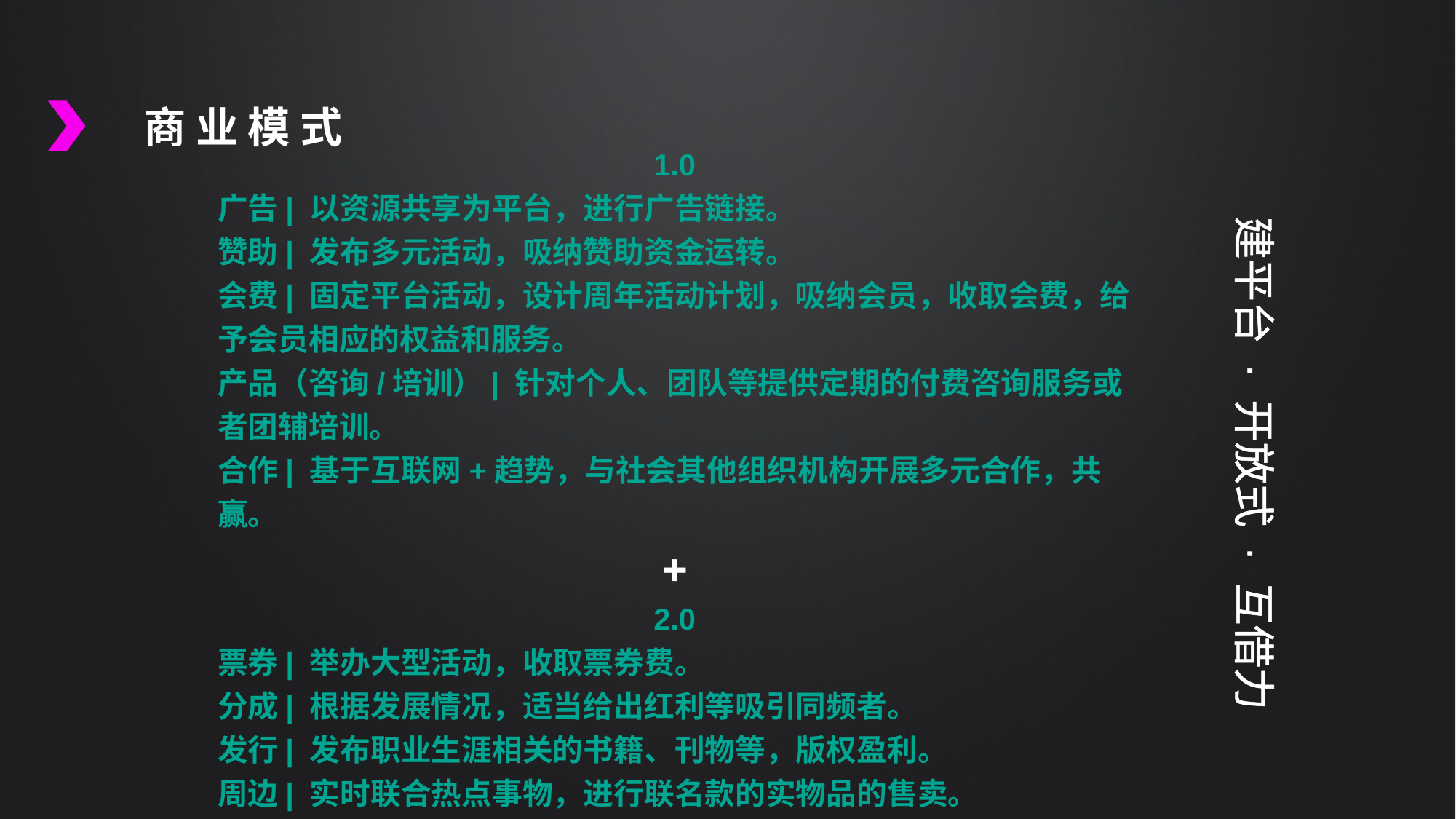

商 业 模 式
1.0
广告| 以资源共享为平台，进行广告链接。
赞助| 发布多元活动，吸纳赞助资金运转。
会费| 固定平台活动，设计周年活动计划，吸纳会员，收取会费，给予会员相应的权益和服务。
产品（咨询/培训）| 针对个人、团队等提供定期的付费咨询服务或者团辅培训。
合作| 基于互联网+趋势，与社会其他组织机构开展多元合作，共赢。
+
2.0
票券| 举办大型活动，收取票券费。
分成| 根据发展情况，适当给出红利等吸引同频者。
发行| 发布职业生涯相关的书籍、刊物等，版权盈利。
周边| 实时联合热点事物，进行联名款的实物品的售卖。
建平台 · 开放式 · 互借力